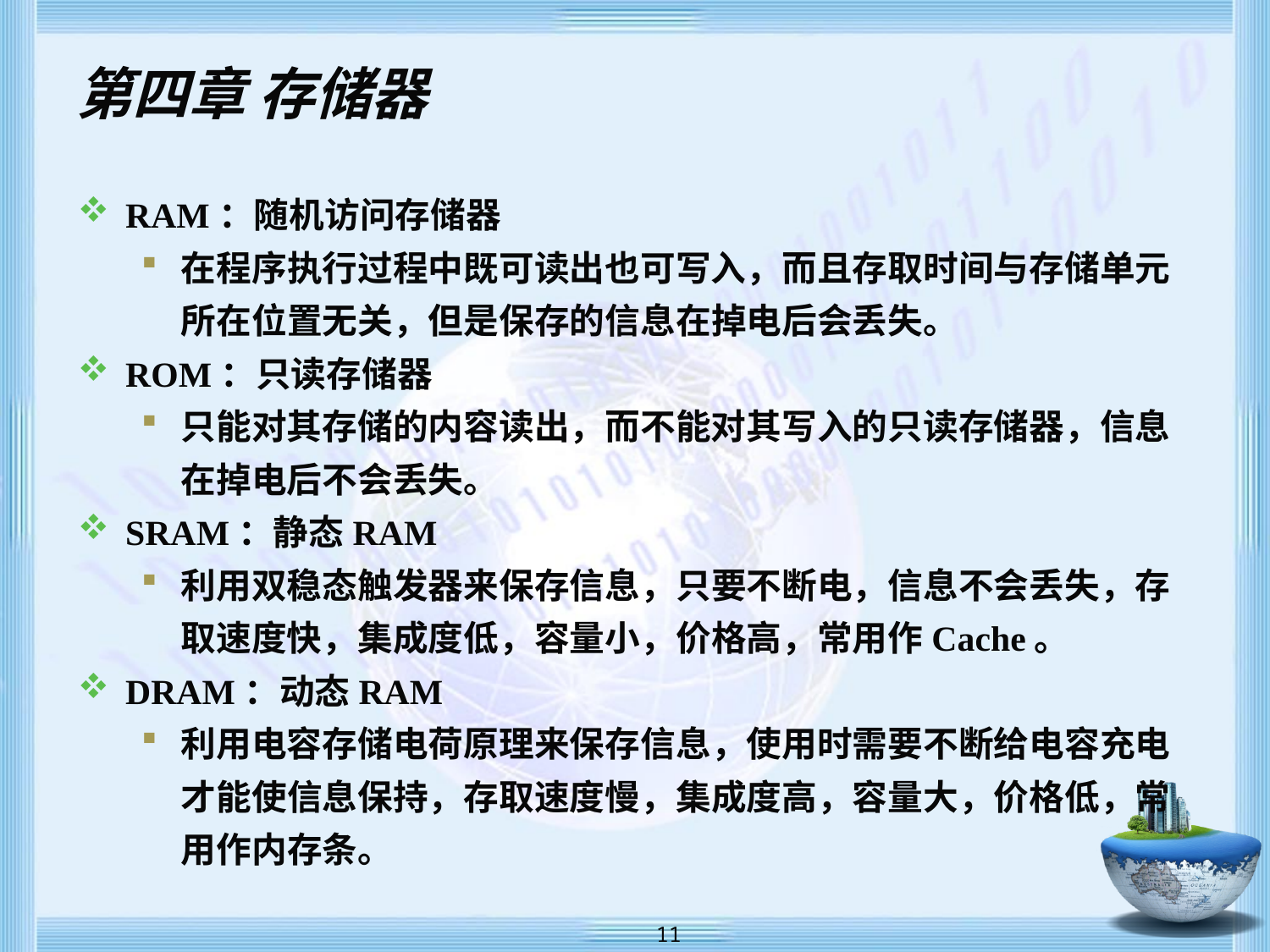

# 第四章 存储器
RAM：随机访问存储器
在程序执行过程中既可读出也可写入，而且存取时间与存储单元所在位置无关，但是保存的信息在掉电后会丢失。
ROM：只读存储器
只能对其存储的内容读出，而不能对其写入的只读存储器，信息在掉电后不会丢失。
SRAM：静态RAM
利用双稳态触发器来保存信息，只要不断电，信息不会丢失，存取速度快，集成度低，容量小，价格高，常用作Cache。
DRAM：动态RAM
利用电容存储电荷原理来保存信息，使用时需要不断给电容充电才能使信息保持，存取速度慢，集成度高，容量大，价格低，常用作内存条。
    11